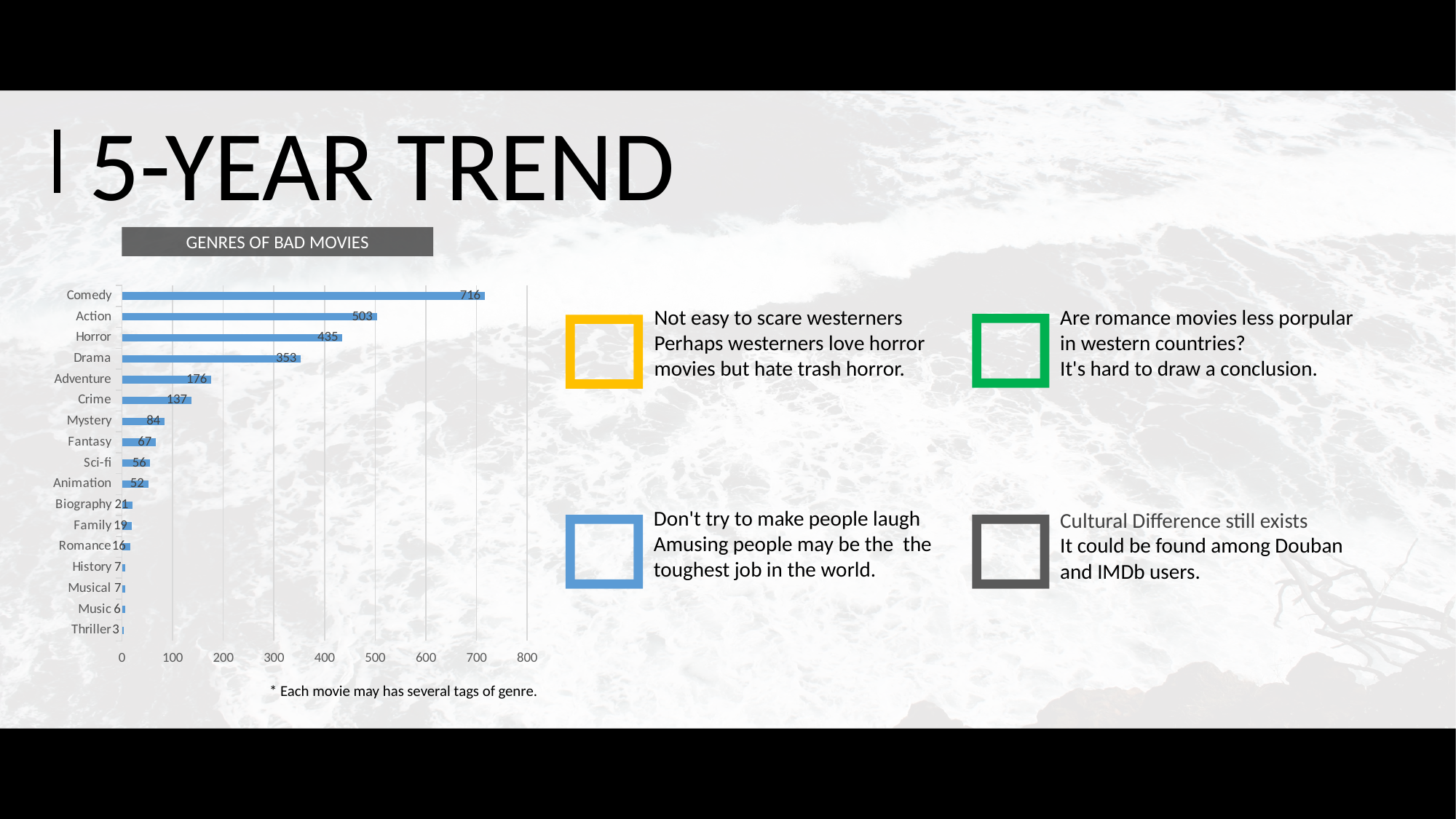

5-YEAR TREND
GENRES OF BAD MOVIES

### Chart

| Category | 系列 1 |
|---|---|
| Thriller | 3.0 |
| Music | 6.0 |
| Musical | 7.0 |
| History | 7.0 |
| Romance | 16.0 |
| Family | 19.0 |
| Biography | 21.0 |
| Animation | 52.0 |
| Sci-fi | 56.0 |
| Fantasy | 67.0 |
| Mystery | 84.0 |
| Crime | 137.0 |
| Adventure | 176.0 |
| Drama | 353.0 |
| Horror | 435.0 |
| Action | 503.0 |
| Comedy | 716.0 |
Not easy to scare westerners
Perhaps westerners love horror movies but hate trash horror.
Are romance movies less porpular in western countries?
It's hard to draw a conclusion.

Don't try to make people laugh
Amusing people may be the  the toughest job in the world.
Cultural Difference still exists
It could be found among Douban and IMDb users.

* Each movie may has several tags of genre.